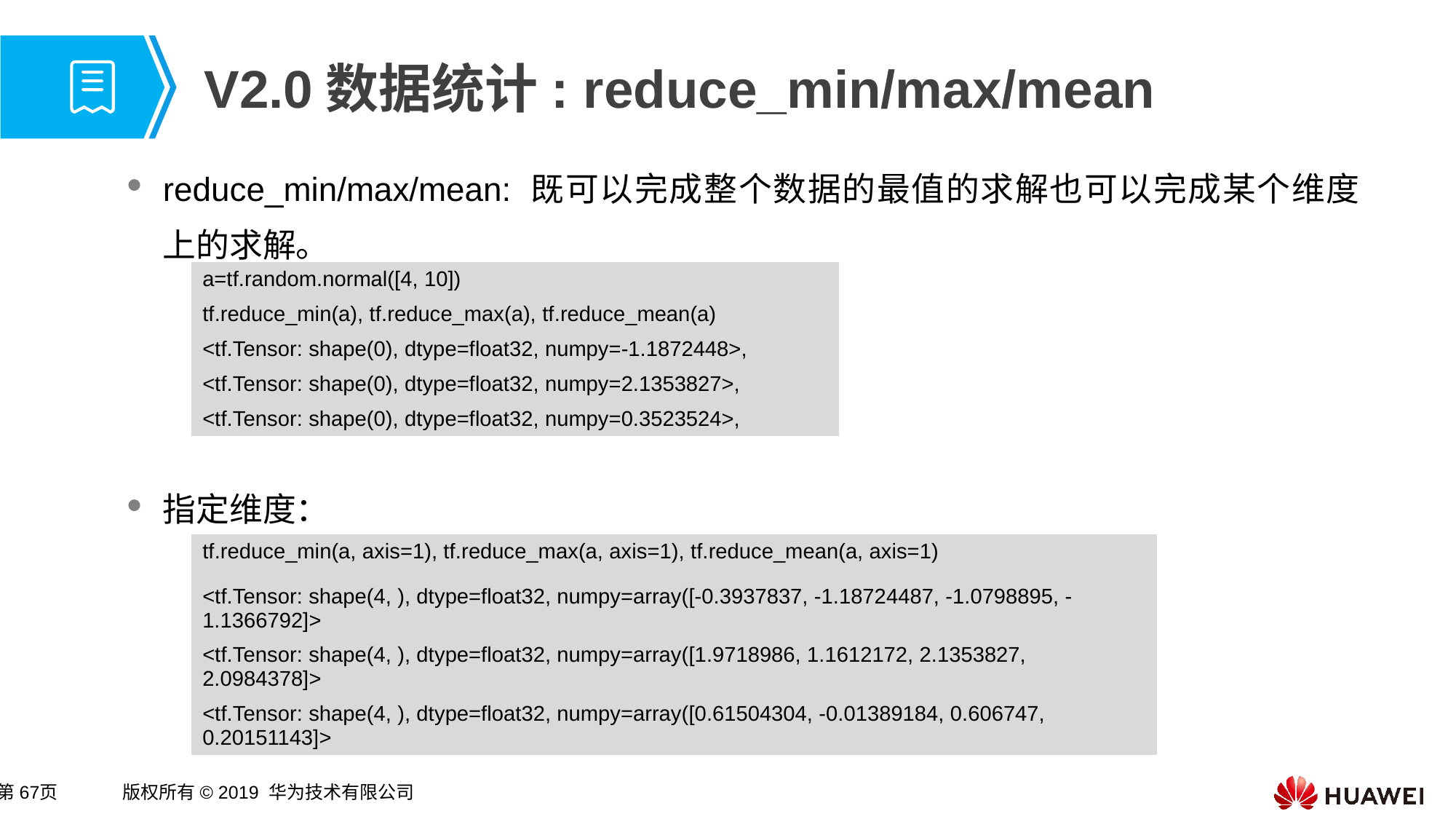

# V2.0数据统计: reduce_min/max/mean
reduce_min/max/mean: 既可以完成整个数据的最值的求解也可以完成某个维度上的求解。

指定维度：

| a=tf.random.normal([4, 10]) |
| --- |
| tf.reduce\_min(a), tf.reduce\_max(a), tf.reduce\_mean(a) |
| <tf.Tensor: shape(0), dtype=float32, numpy=-1.1872448>, |
| <tf.Tensor: shape(0), dtype=float32, numpy=2.1353827>, |
| <tf.Tensor: shape(0), dtype=float32, numpy=0.3523524>, |
| tf.reduce\_min(a, axis=1), tf.reduce\_max(a, axis=1), tf.reduce\_mean(a, axis=1) |
| --- |
| <tf.Tensor: shape(4, ), dtype=float32, numpy=array([-0.3937837, -1.18724487, -1.0798895, -1.1366792]> |
| <tf.Tensor: shape(4, ), dtype=float32, numpy=array([1.9718986, 1.1612172, 2.1353827, 2.0984378]> |
| <tf.Tensor: shape(4, ), dtype=float32, numpy=array([0.61504304, -0.01389184, 0.606747, 0.20151143]> |